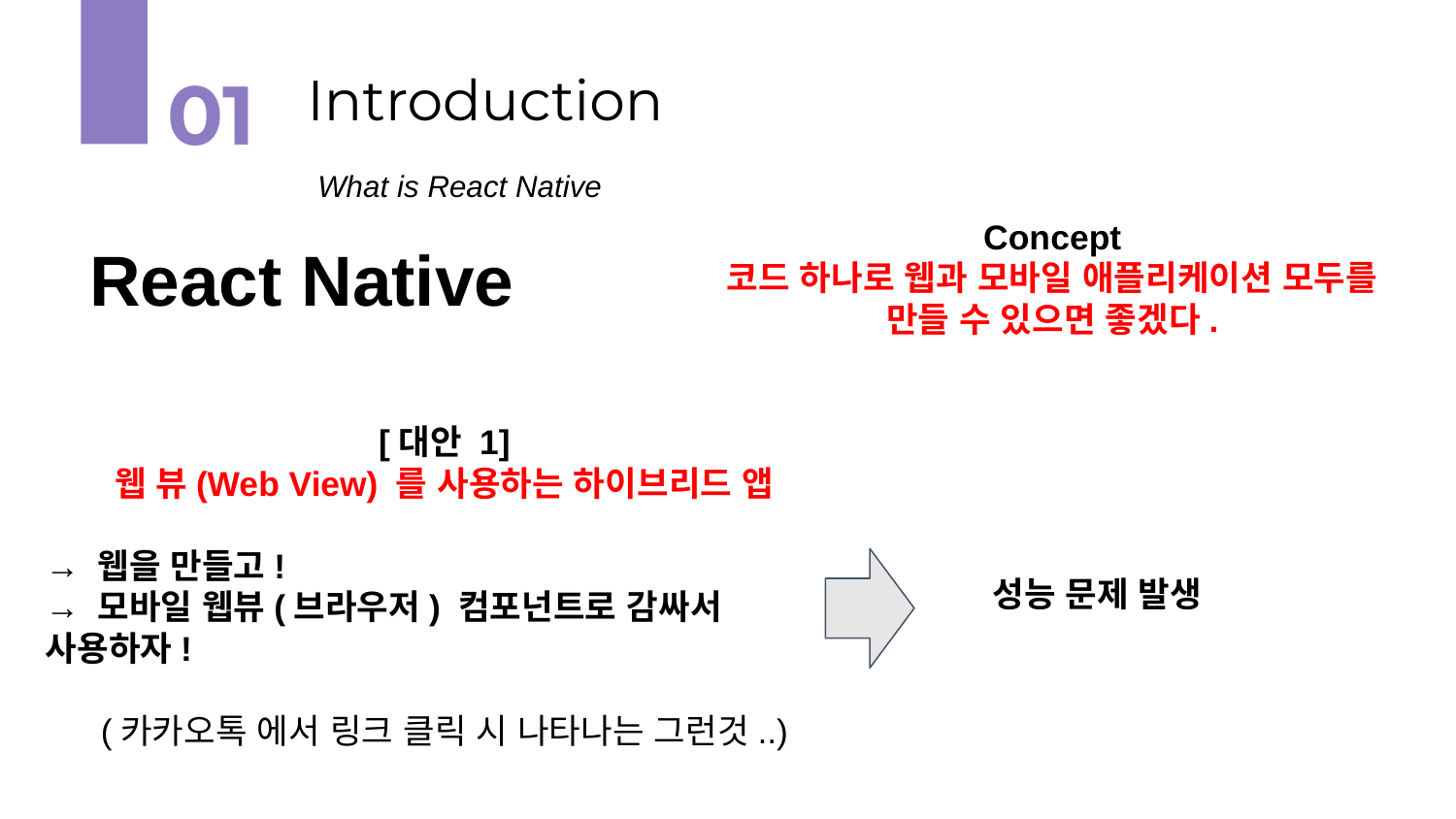

Introduction
01
What is React Native
React Native
Concept
코드 하나로 웹과 모바일 애플리케이션 모두를
만들 수 있으면 좋겠다.
[대안 1]
웹 뷰(Web View) 를 사용하는 하이브리드 앱

→ 웹을 만들고!
→ 모바일 웹뷰(브라우저) 컴포넌트로 감싸서 사용하자!

(카카오톡 에서 링크 클릭 시 나타나는 그런것..)

성능 문제 발생